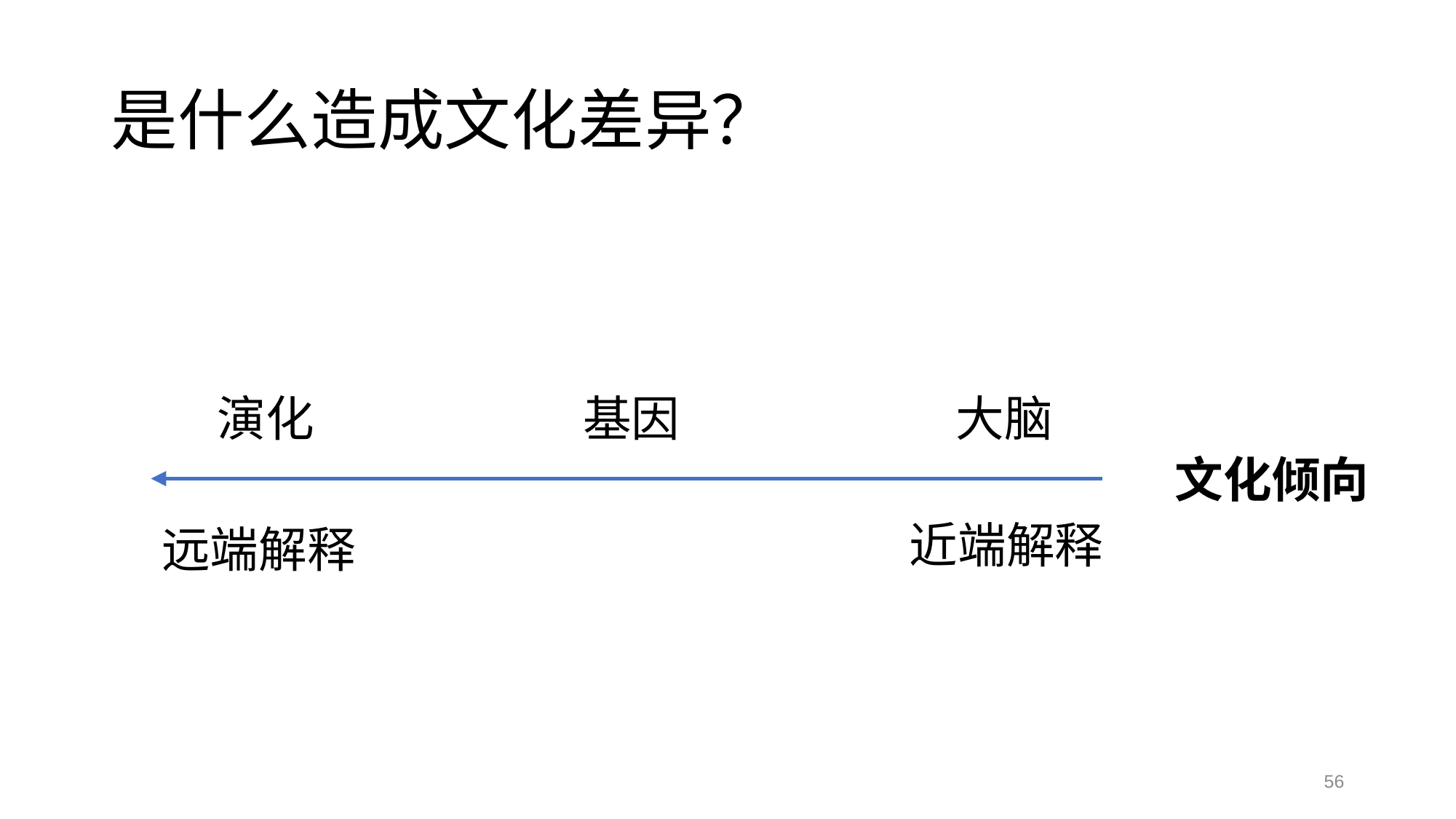

# 是什么造成文化差异？
演化
基因
大脑
文化倾向
近端解释
远端解释
56